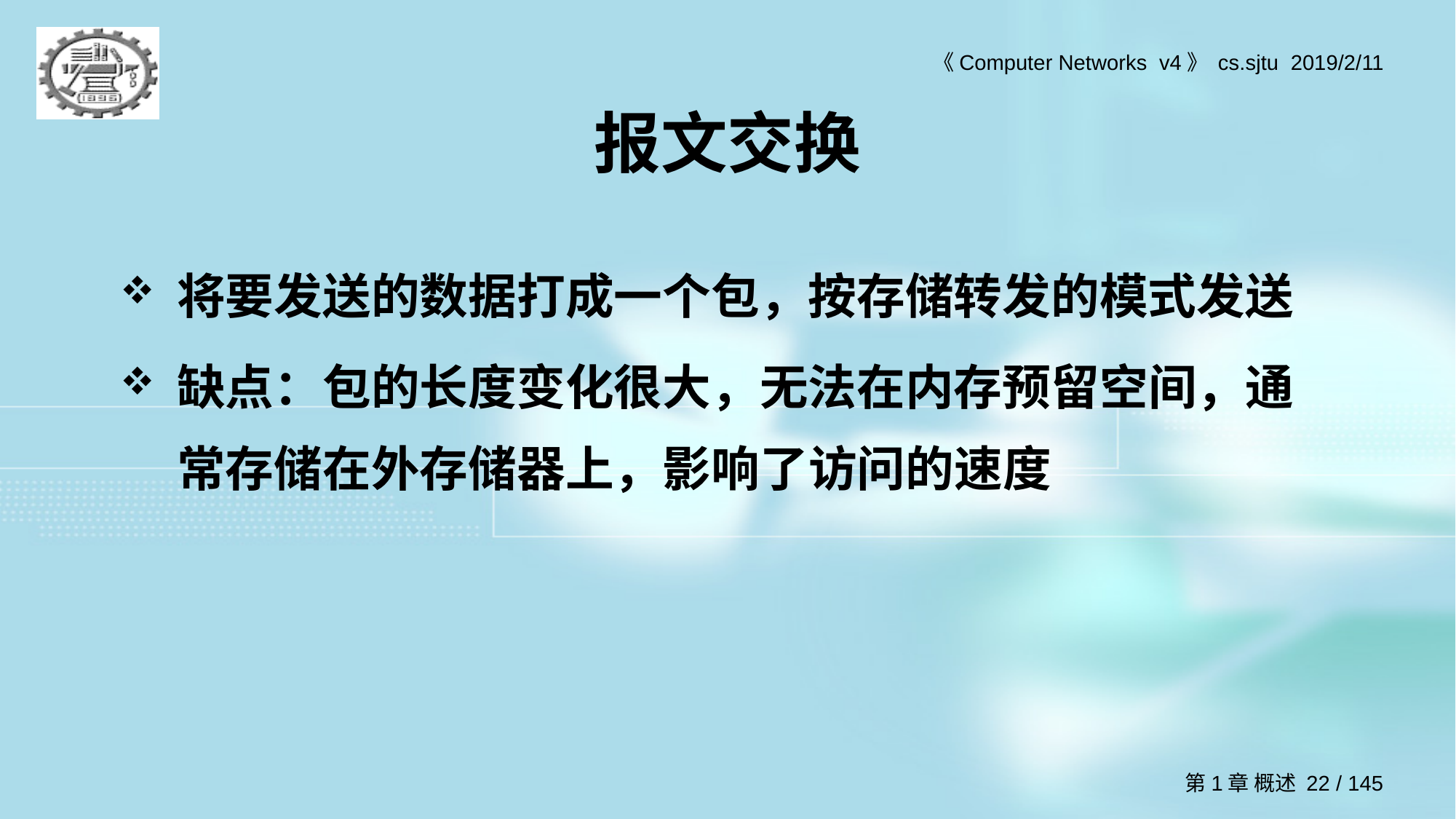

# 报文交换
将要发送的数据打成一个包，按存储转发的模式发送
缺点：包的长度变化很大，无法在内存预留空间，通常存储在外存储器上，影响了访问的速度